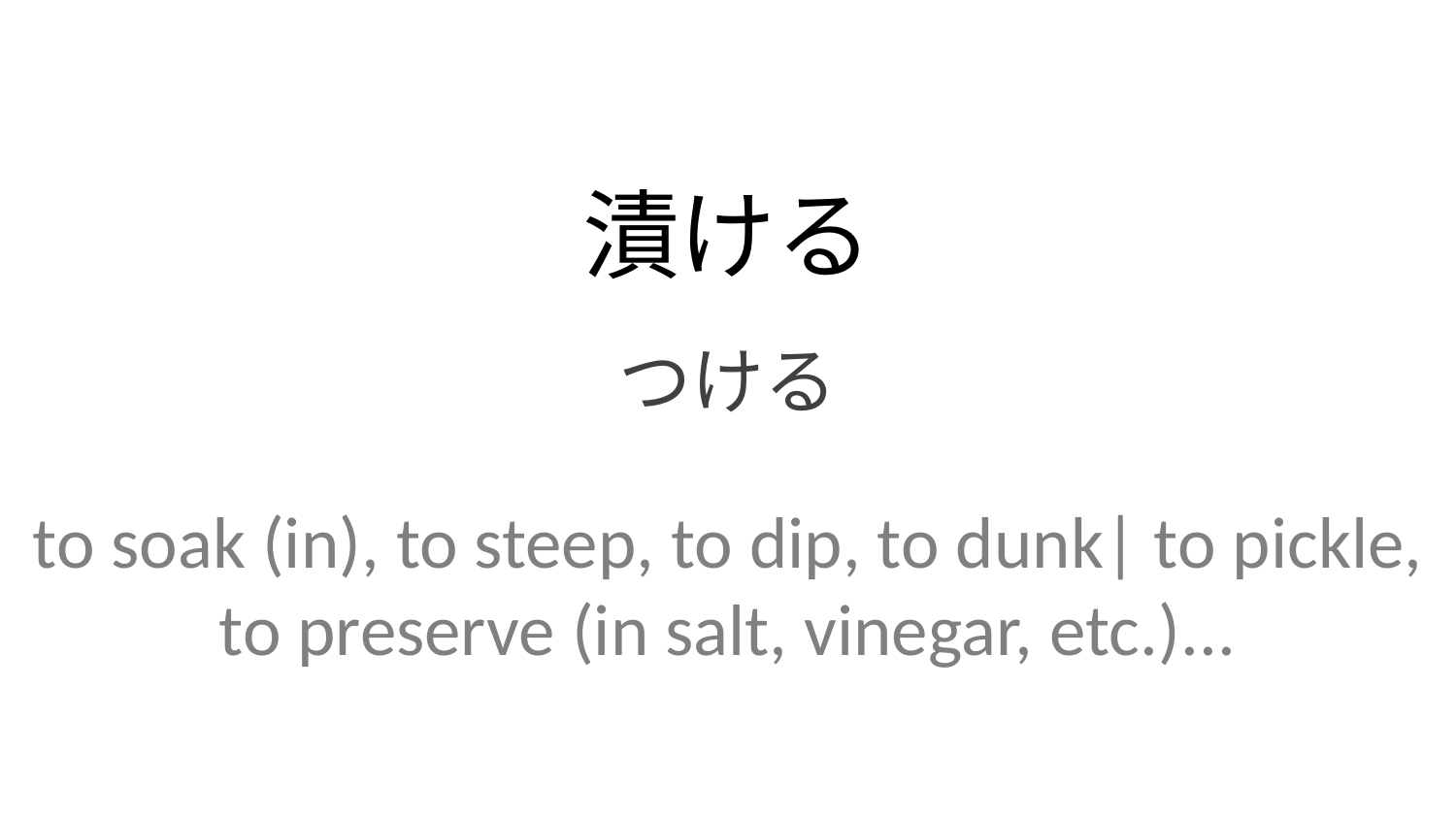

漬ける

つける
to soak (in), to steep, to dip, to dunk| to pickle, to preserve (in salt, vinegar, etc.)...